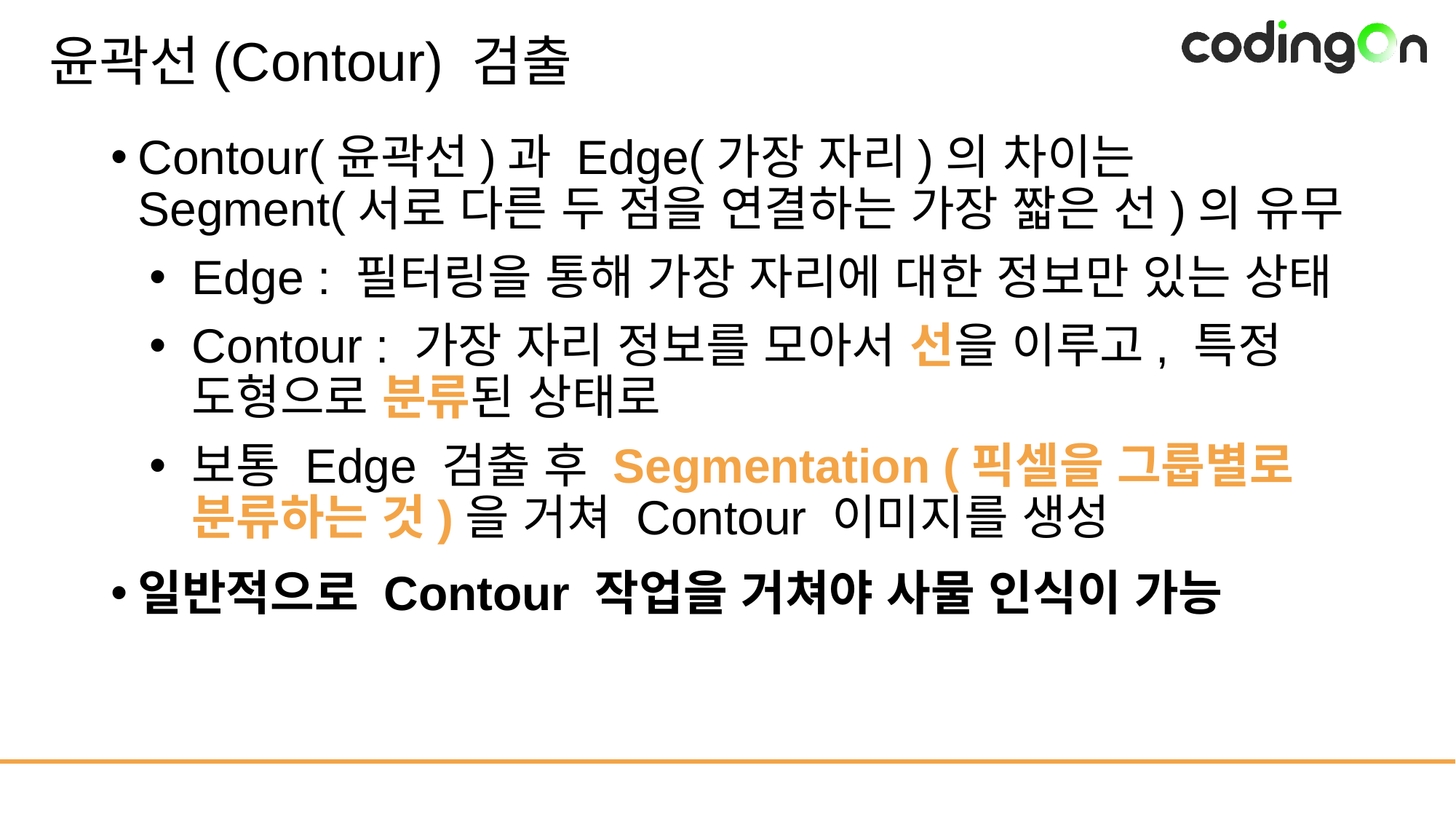

# 윤곽선(Contour) 검출
Contour(윤곽선)과 Edge(가장 자리)의 차이는 Segment(서로 다른 두 점을 연결하는 가장 짧은 선)의 유무
Edge : 필터링을 통해 가장 자리에 대한 정보만 있는 상태
Contour : 가장 자리 정보를 모아서 선을 이루고, 특정 도형으로 분류된 상태로
보통 Edge 검출 후 Segmentation (픽셀을 그룹별로 분류하는 것)을 거쳐 Contour 이미지를 생성
일반적으로 Contour 작업을 거쳐야 사물 인식이 가능